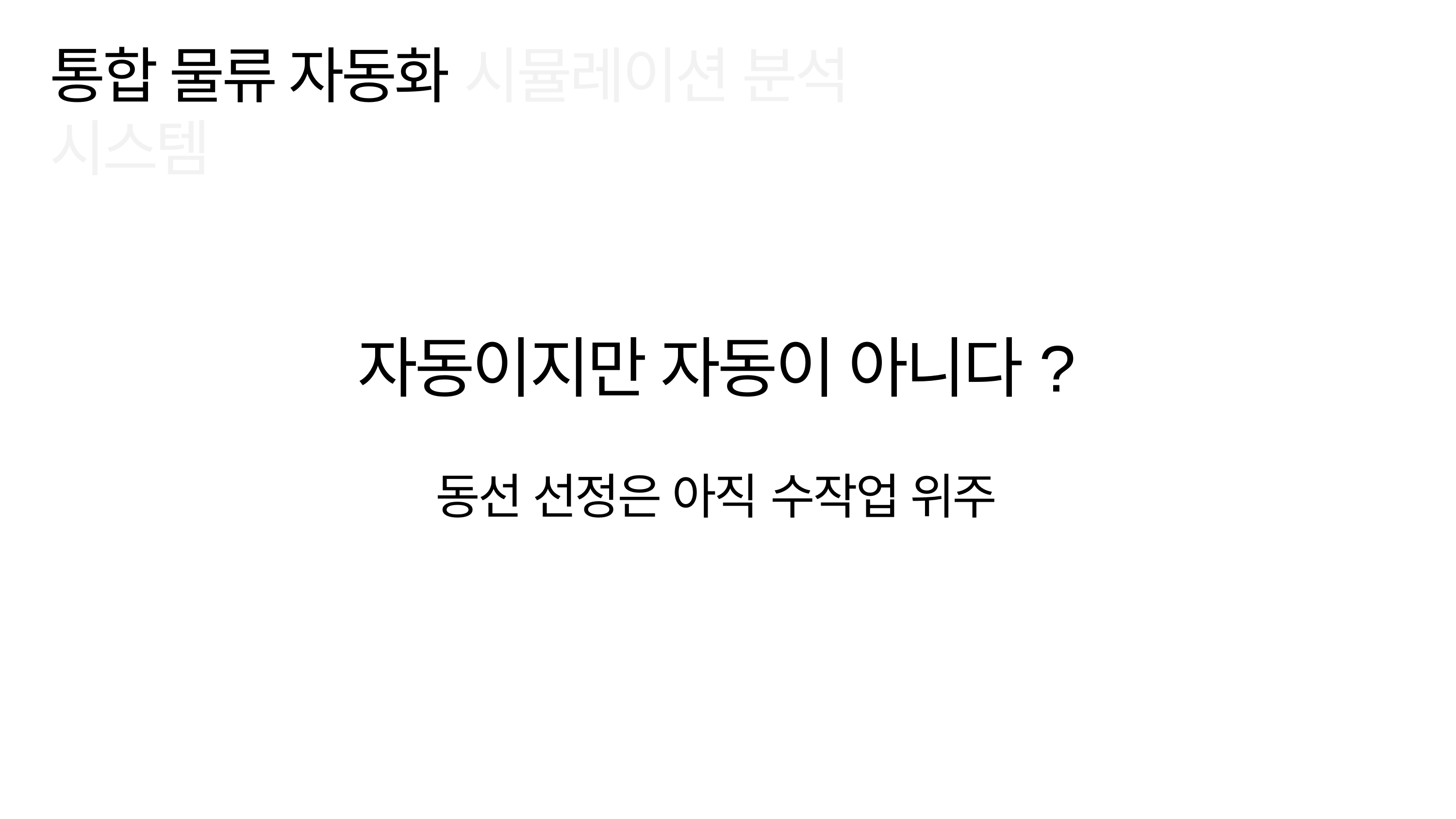

통합 물류 자동화 시뮬레이션 분석 시스템
자동이지만 자동이 아니다?
동선 선정은 아직 수작업 위주